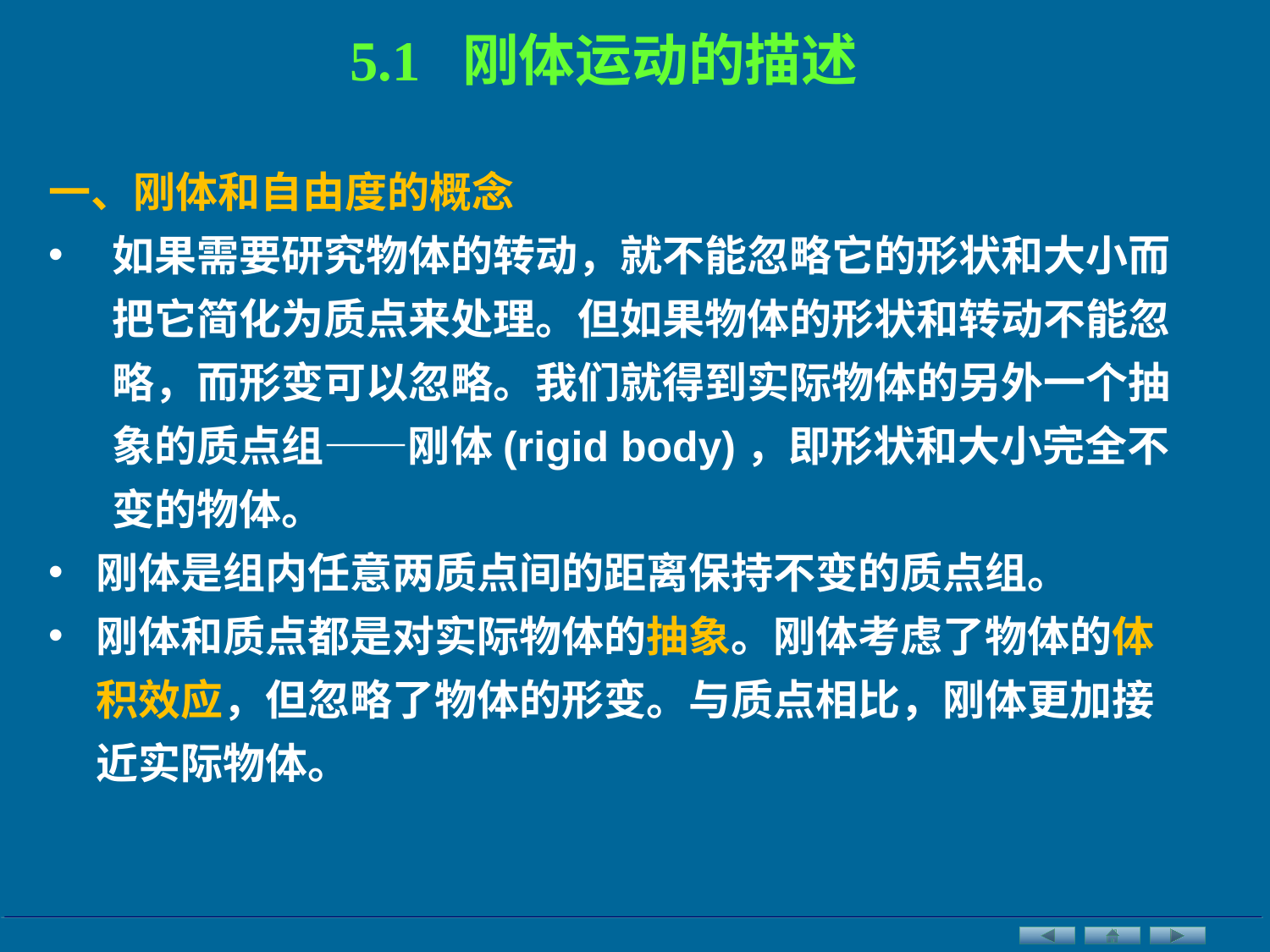

5.1  刚体运动的描述
一、刚体和自由度的概念
如果需要研究物体的转动，就不能忽略它的形状和大小而把它简化为质点来处理。但如果物体的形状和转动不能忽略，而形变可以忽略。我们就得到实际物体的另外一个抽象的质点组——刚体(rigid body)，即形状和大小完全不变的物体。
刚体是组内任意两质点间的距离保持不变的质点组。
刚体和质点都是对实际物体的抽象。刚体考虑了物体的体积效应，但忽略了物体的形变。与质点相比，刚体更加接近实际物体。